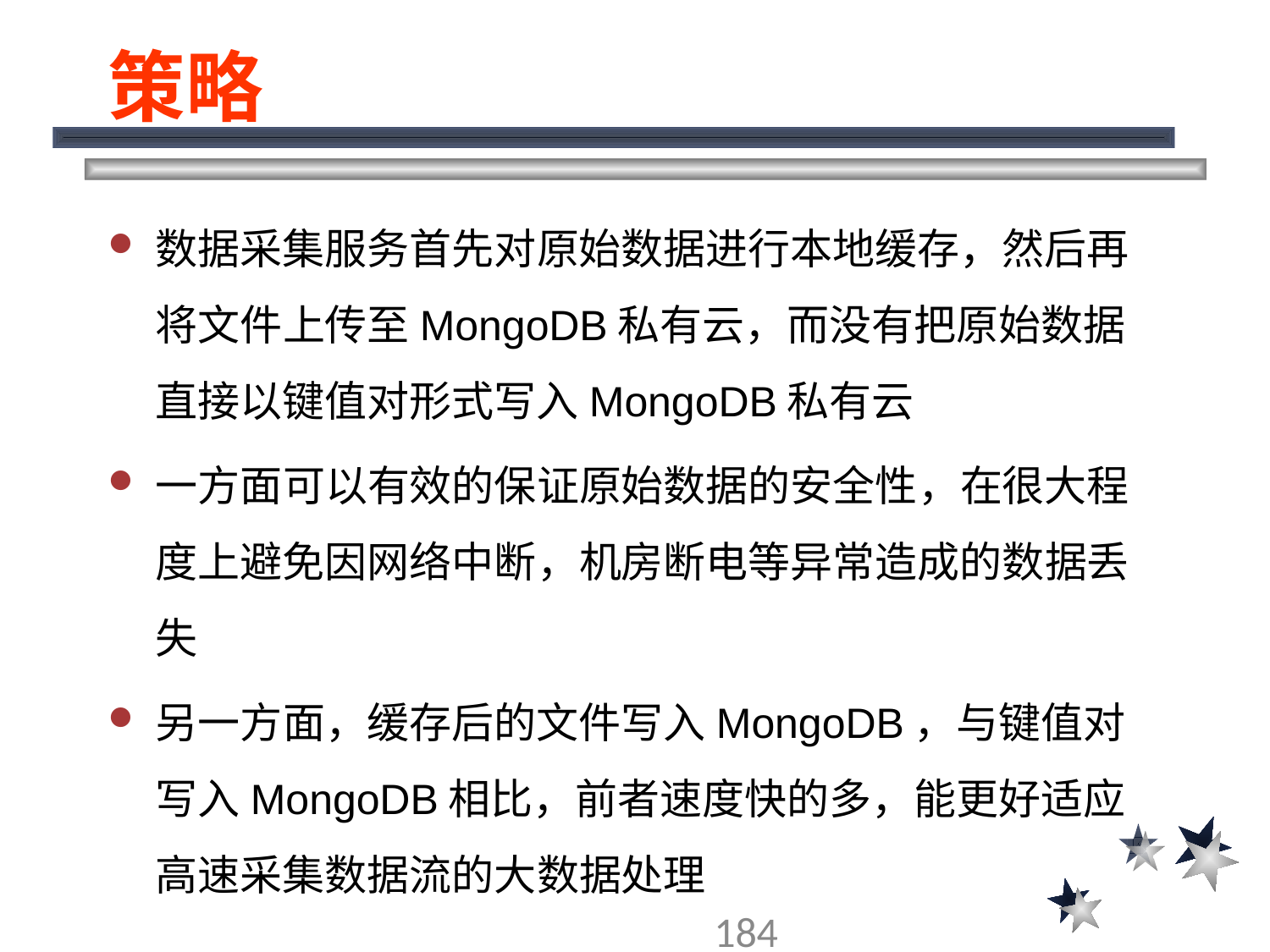

# 策略
数据采集服务首先对原始数据进行本地缓存，然后再将文件上传至MongoDB私有云，而没有把原始数据直接以键值对形式写入MongoDB私有云
一方面可以有效的保证原始数据的安全性，在很大程度上避免因网络中断，机房断电等异常造成的数据丢失
另一方面，缓存后的文件写入MongoDB，与键值对写入MongoDB相比，前者速度快的多，能更好适应高速采集数据流的大数据处理
184